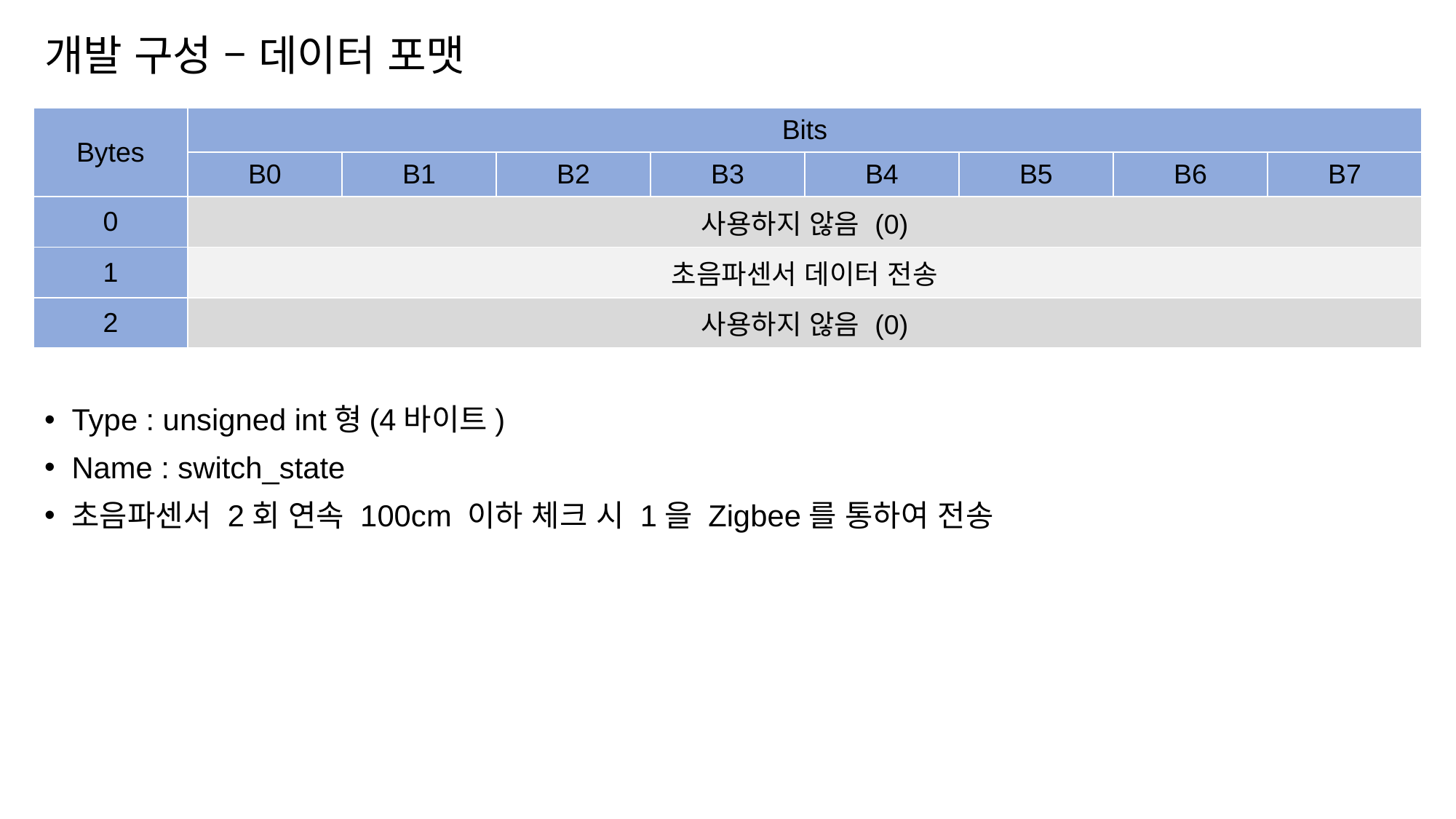

# 개발 구성 – 데이터 포맷
| Bytes | Bits |  |  |  |  |  |  |  |
| --- | --- | --- | --- | --- | --- | --- | --- | --- |
|  | B0 | B1 | B2 | B3 | B4 | B5 | B6 | B7 |
| 0 | 사용하지 않음 (0) |  |  |  |  |  |  |  |
| 1 | 초음파센서 데이터 전송 |  |  |  |  |  |  |  |
| 2 | 사용하지 않음 (0) |  |  |  |  |  |  |  |
Type : unsigned int형(4바이트)
Name : switch_state
초음파센서 2회 연속 100cm 이하 체크 시 1을 Zigbee를 통하여 전송